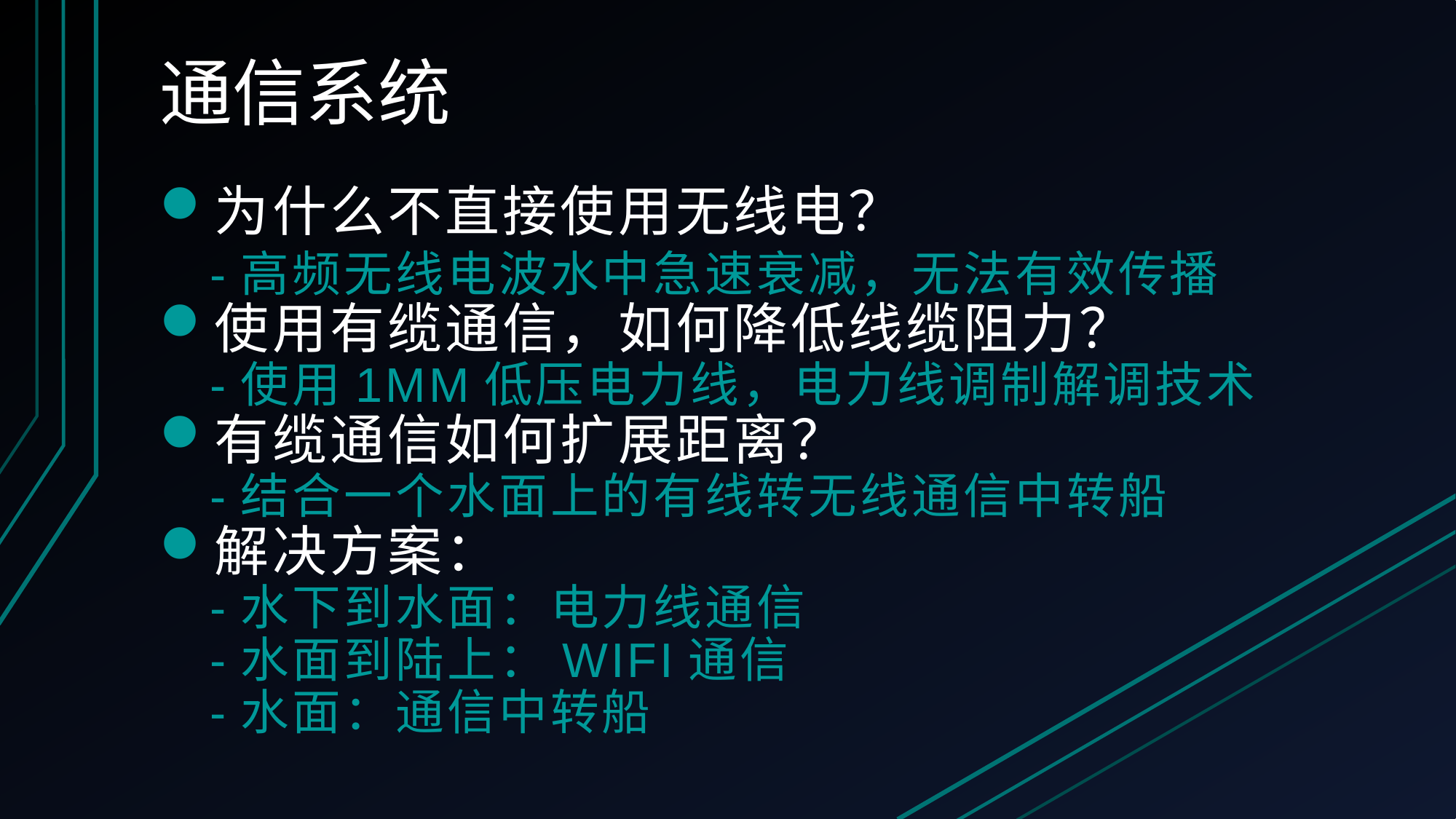

# 通信系统

为什么不直接使用无线电？
   -高频无线电波水中急速衰减，无法有效传播
使用有缆通信，如何降低线缆阻力？
   -使用1mm低压电力线，电力线调制解调技术
有缆通信如何扩展距离？
   -结合一个水面上的有线转无线通信中转船
解决方案：
   -水下到水面：电力线通信
   -水面到陆上：WiFi通信
   -水面：通信中转船